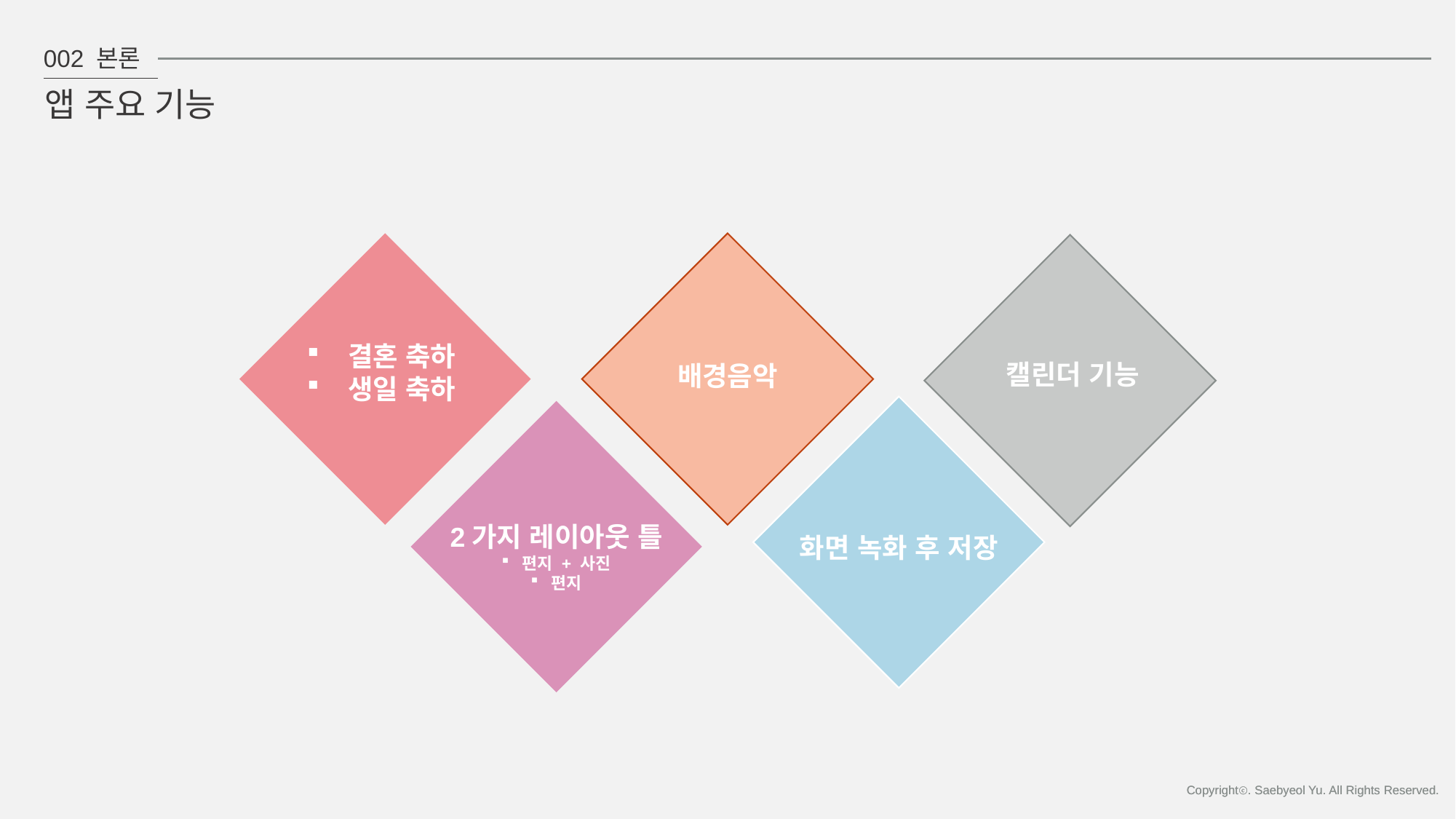

002 본론
앱 주요 기능

결혼 축하
생일 축하

배경음악

캘린더 기능

화면 녹화 후 저장

2가지 레이아웃 틀
편지 + 사진
편지
Copyrightⓒ. Saebyeol Yu. All Rights Reserved.